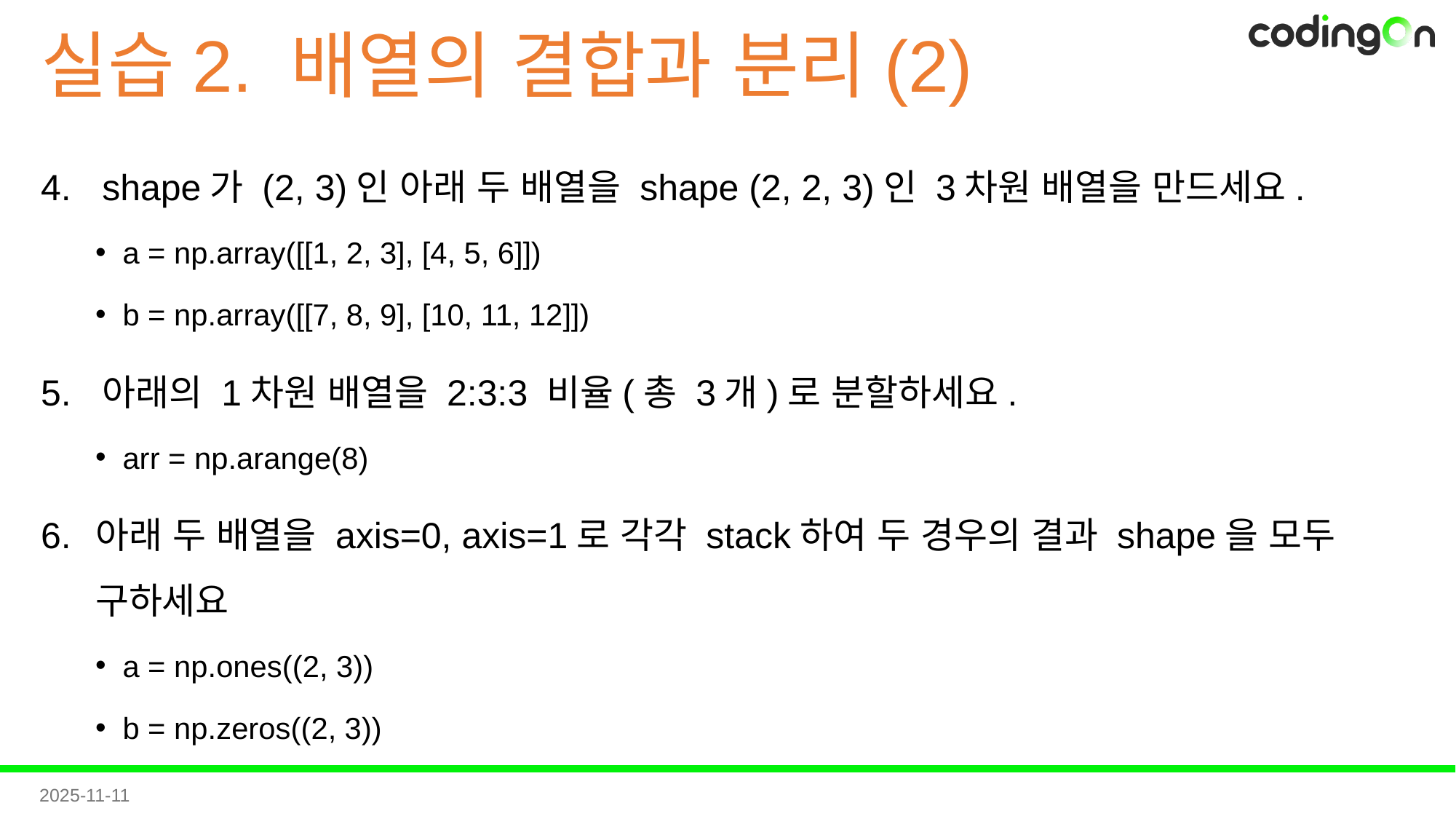

# 실습2. 배열의 결합과 분리(2)
shape가 (2, 3)인 아래 두 배열을 shape (2, 2, 3)인 3차원 배열을 만드세요.
a = np.array([[1, 2, 3], [4, 5, 6]])
b = np.array([[7, 8, 9], [10, 11, 12]])
아래의 1차원 배열을 2:3:3 비율(총 3개)로 분할하세요.
arr = np.arange(8)
아래 두 배열을 axis=0, axis=1로 각각 stack하여 두 경우의 결과 shape을 모두 구하세요
a = np.ones((2, 3))
b = np.zeros((2, 3))
2025-11-11